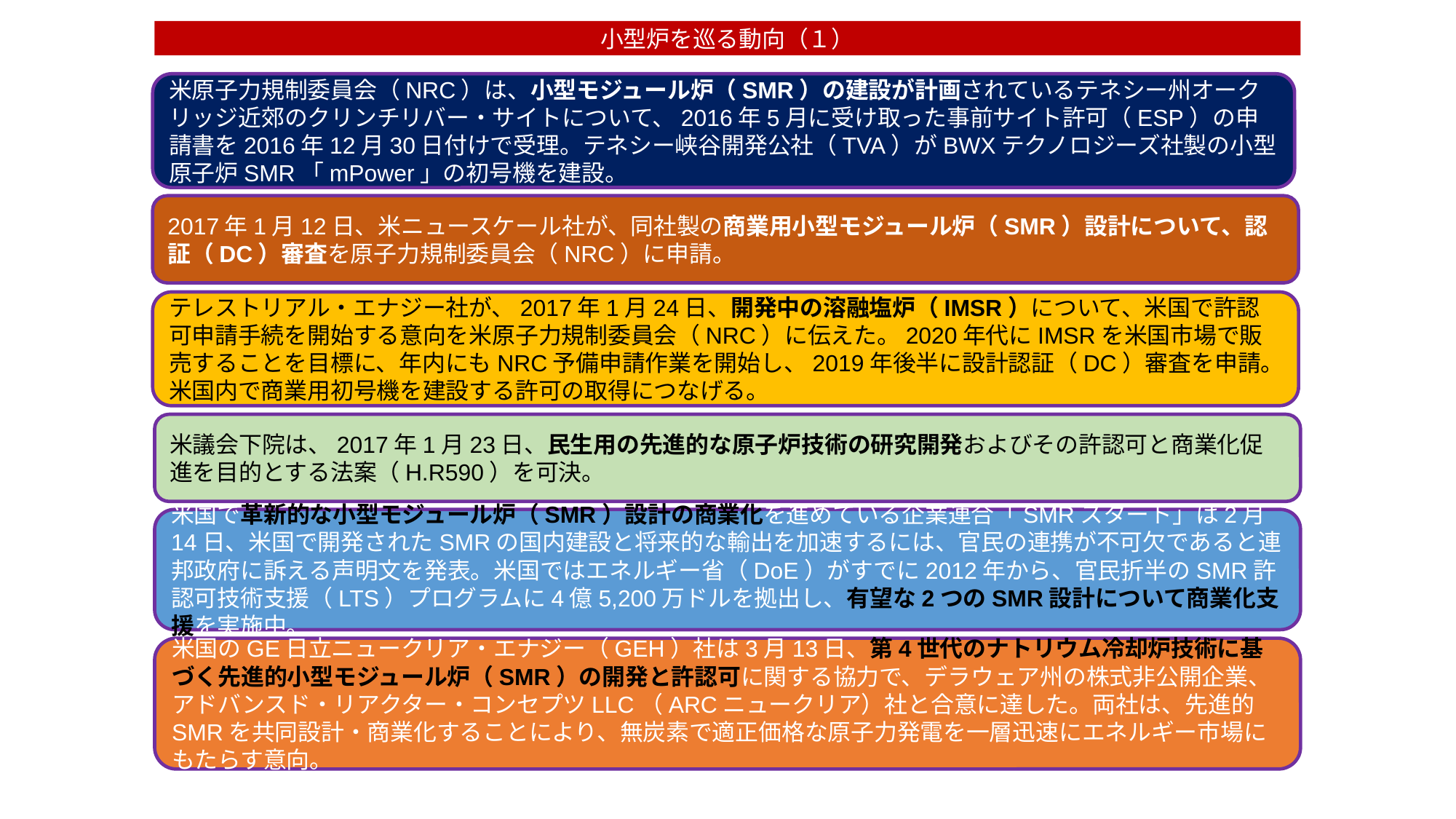

小型炉を巡る動向（１）
米原子力規制委員会（NRC）は、小型モジュール炉（SMR）の建設が計画されているテネシー州オークリッジ近郊のクリンチリバー・サイトについて、2016年5月に受け取った事前サイト許可（ESP）の申請書を2016年12月30日付けで受理。テネシー峡谷開発公社（TVA）がBWXテクノロジーズ社製の小型原子炉SMR「mPower」の初号機を建設。
2017年1月12日、米ニュースケール社が、同社製の商業用小型モジュール炉（SMR）設計について、認証（DC）審査を原子力規制委員会（NRC）に申請。
テレストリアル・エナジー社が、2017年1月24日、開発中の溶融塩炉（IMSR）について、米国で許認可申請手続を開始する意向を米原子力規制委員会（NRC）に伝えた。2020年代にIMSRを米国市場で販売することを目標に、年内にもNRC予備申請作業を開始し、2019年後半に設計認証（DC）審査を申請。米国内で商業用初号機を建設する許可の取得につなげる。
米議会下院は、2017年1月23日、民生用の先進的な原子炉技術の研究開発およびその許認可と商業化促進を目的とする法案（H.R590）を可決。
米国で革新的な小型モジュール炉（SMR）設計の商業化を進めている企業連合「SMRスタート」は2月14日、米国で開発されたSMRの国内建設と将来的な輸出を加速するには、官民の連携が不可欠であると連邦政府に訴える声明文を発表。米国ではエネルギー省（DoE）がすでに2012年から、官民折半のSMR許認可技術支援（LTS）プログラムに4億5,200万ドルを拠出し、有望な2つのSMR設計について商業化支援を実施中。
米国のGE日立ニュークリア・エナジー（GEH）社は3月13日、第4世代のナトリウム冷却炉技術に基づく先進的小型モジュール炉（SMR）の開発と許認可に関する協力で、デラウェア州の株式非公開企業、アドバンスド・リアクター・コンセプツLLC（ARCニュークリア）社と合意に達した。両社は、先進的SMRを共同設計・商業化することにより、無炭素で適正価格な原子力発電を一層迅速にエネルギー市場にもたらす意向。